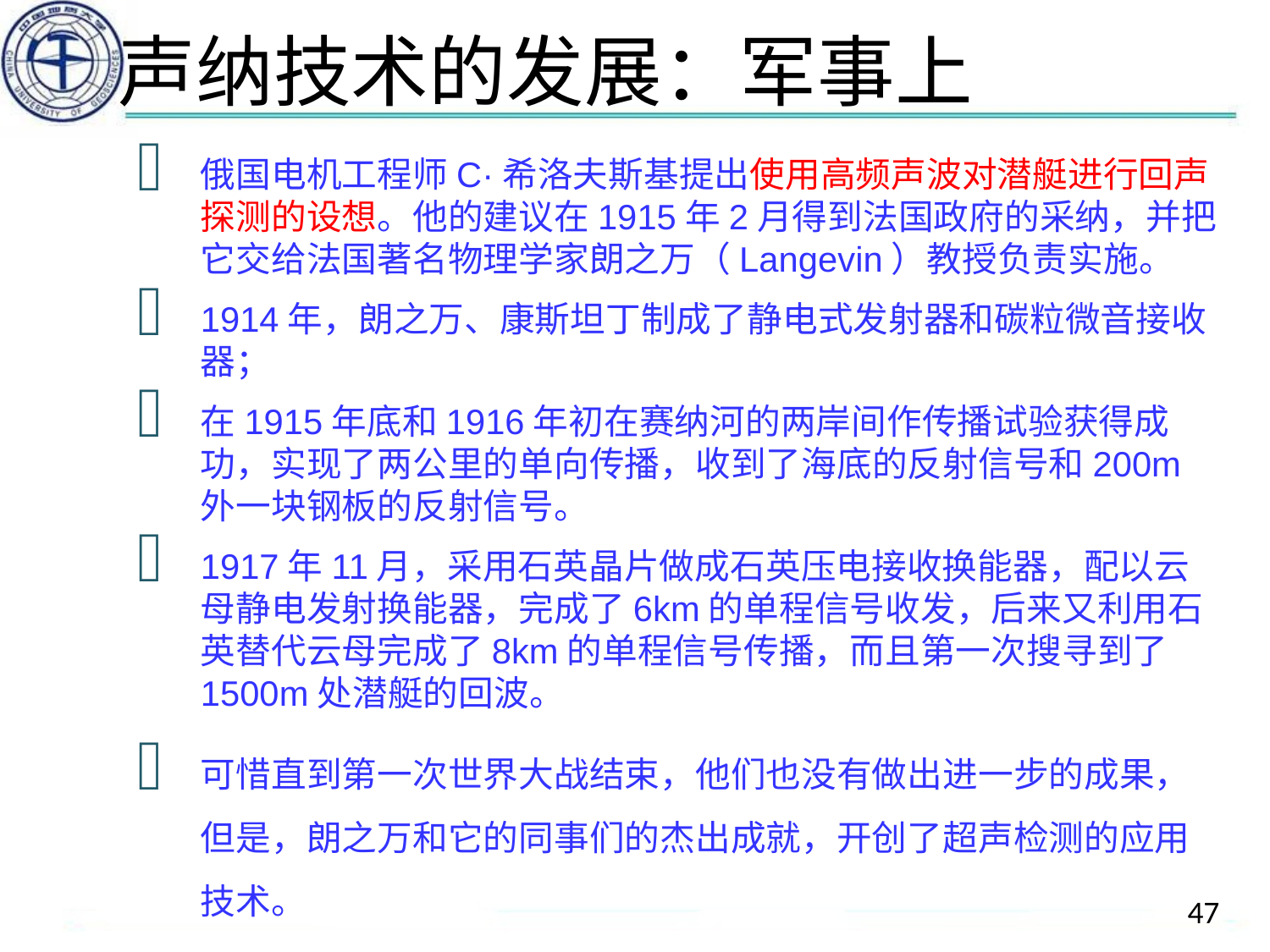

# 声纳技术的发展：军事上
俄国电机工程师C·希洛夫斯基提出使用高频声波对潜艇进行回声探测的设想。他的建议在1915年2月得到法国政府的采纳，并把它交给法国著名物理学家朗之万（Langevin）教授负责实施。
1914年，朗之万、康斯坦丁制成了静电式发射器和碳粒微音接收器；
在1915年底和1916年初在赛纳河的两岸间作传播试验获得成功，实现了两公里的单向传播，收到了海底的反射信号和200m外一块钢板的反射信号。
1917年11月，采用石英晶片做成石英压电接收换能器，配以云母静电发射换能器，完成了6km的单程信号收发，后来又利用石英替代云母完成了8km的单程信号传播，而且第一次搜寻到了1500m处潜艇的回波。
可惜直到第一次世界大战结束，他们也没有做出进一步的成果，但是，朗之万和它的同事们的杰出成就，开创了超声检测的应用技术。
47